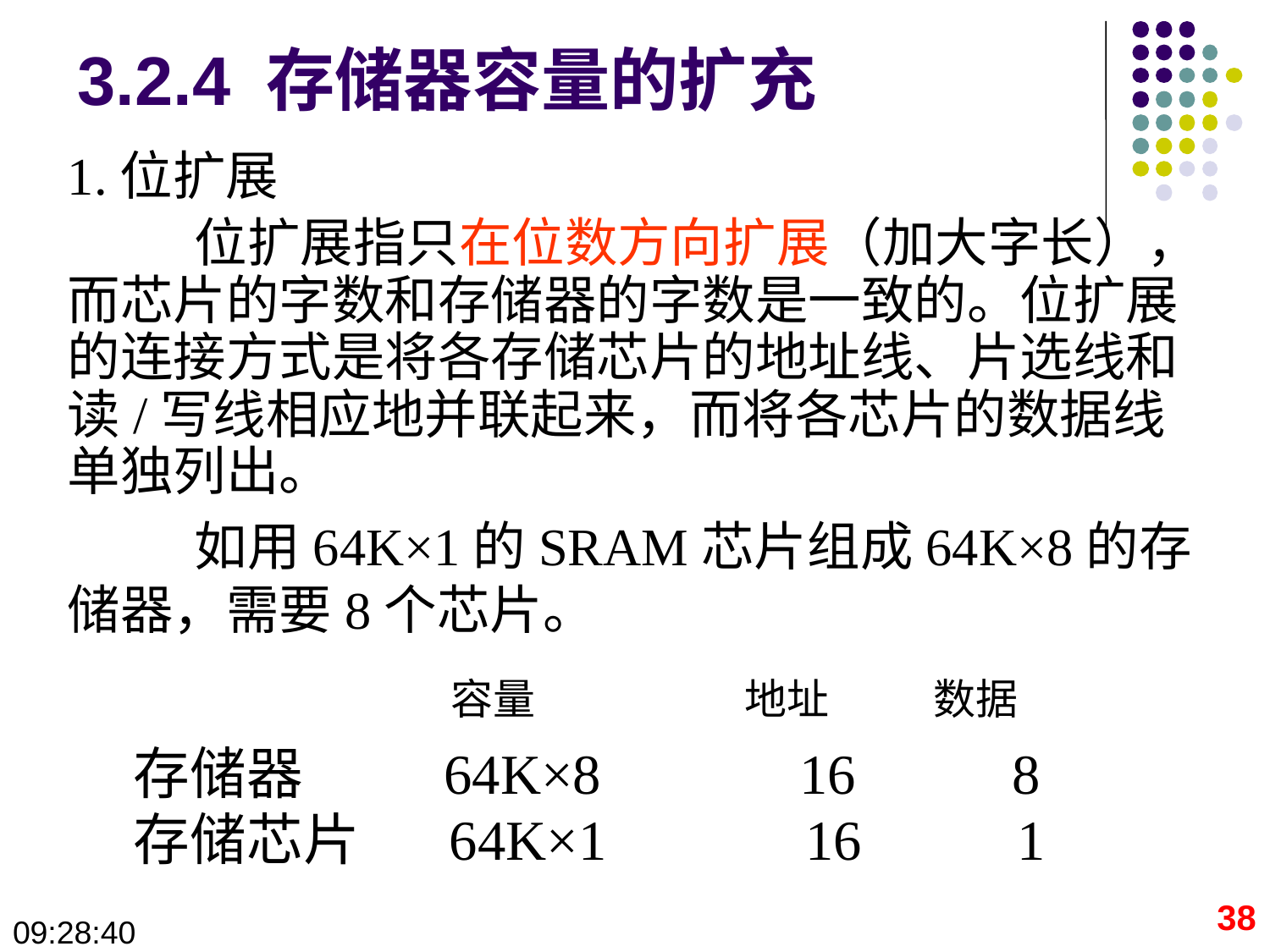

# 3.2.4 存储器容量的扩充
1.位扩展
	位扩展指只在位数方向扩展（加大字长），而芯片的字数和存储器的字数是一致的。位扩展的连接方式是将各存储芯片的地址线、片选线和读/写线相应地并联起来，而将各芯片的数据线单独列出。
	如用64K×1的SRAM芯片组成64K×8的存储器，需要8个芯片。
                                   容量                      地址           数据
 存储器          64K×8              16           8
 存储芯片      64K×1              16           1
38
09:28:40